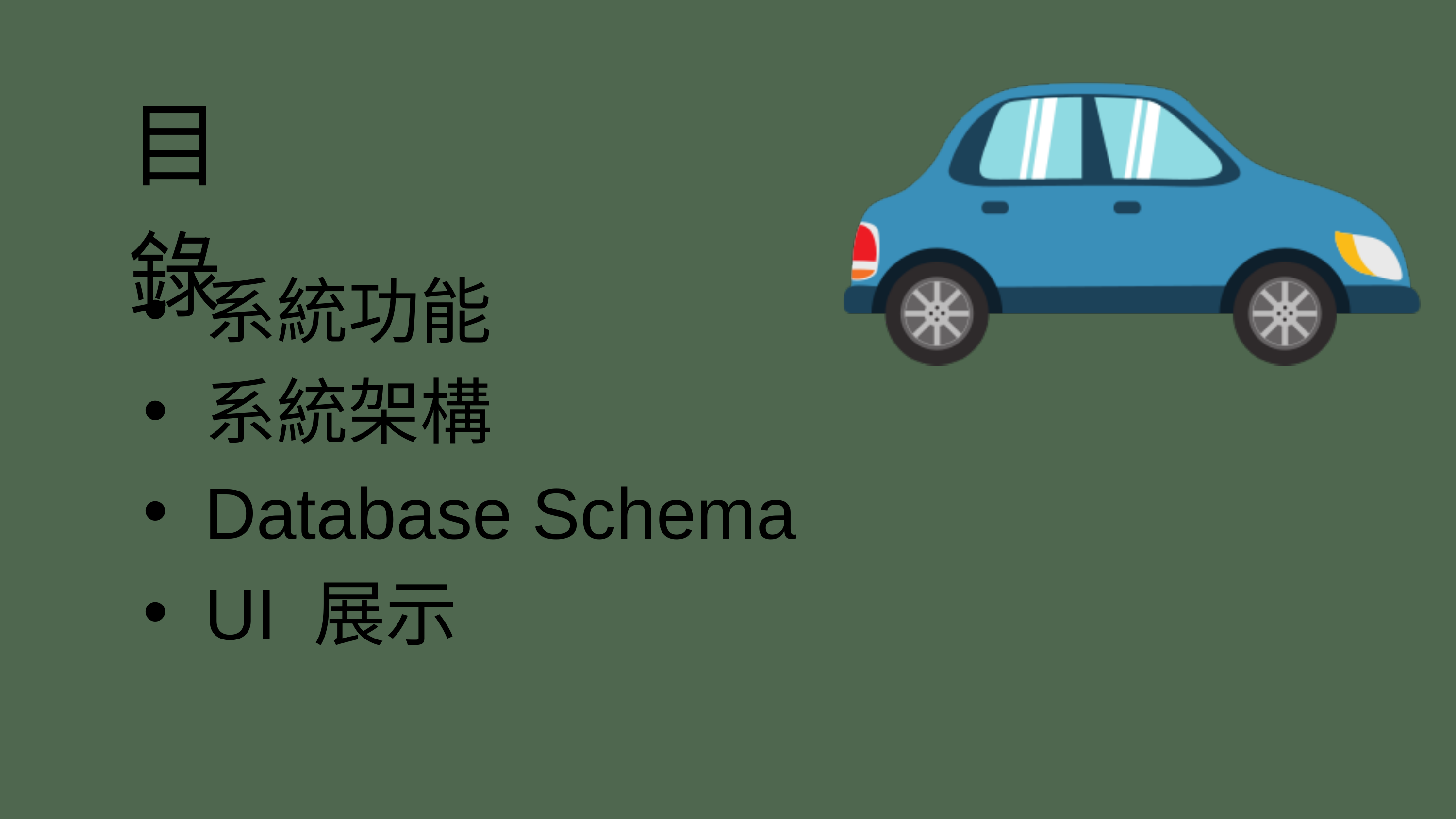

目錄

系統功能
系統架構
Database Schema
UI 展示